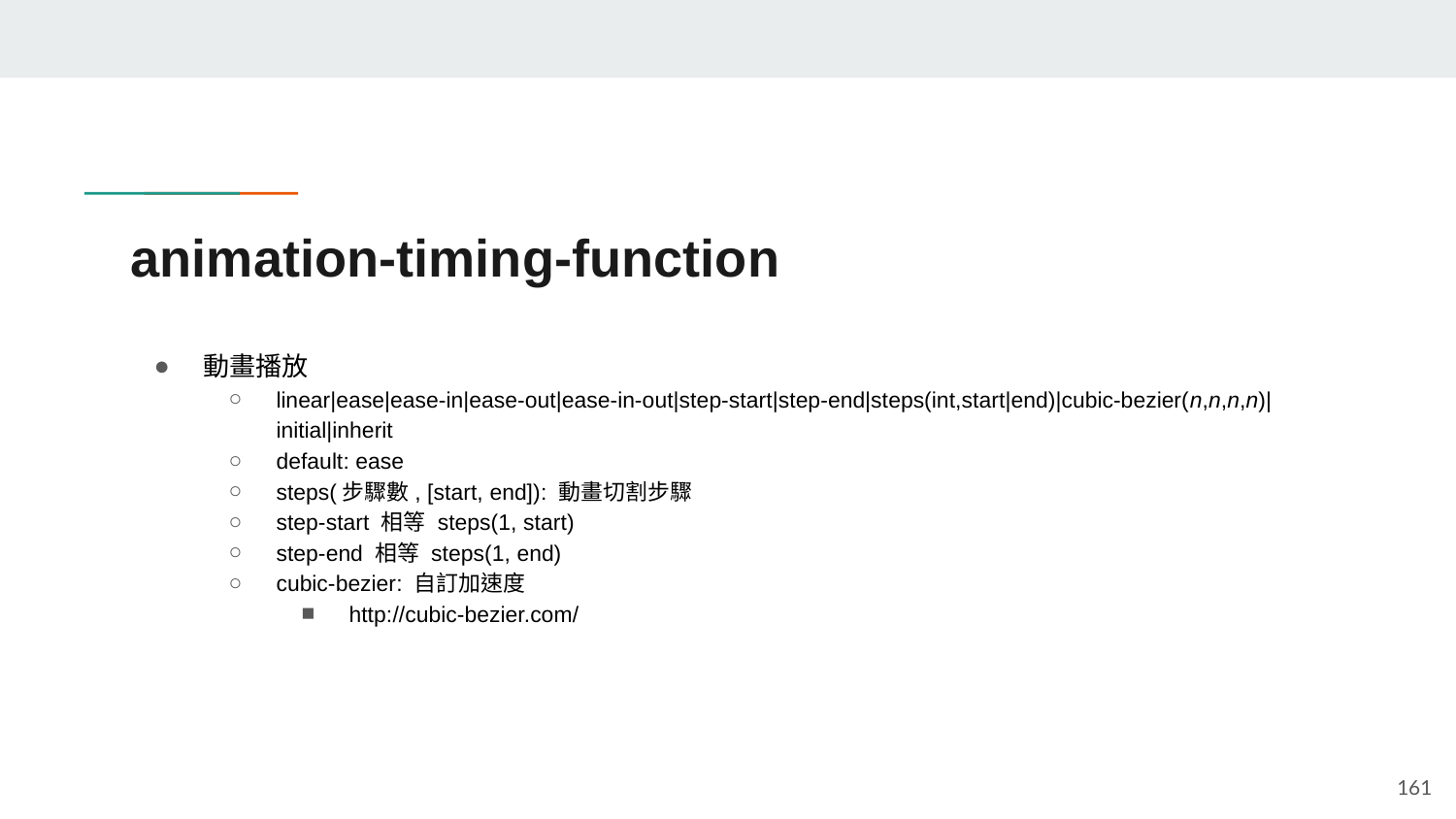

# animation-timing-function
動畫播放
linear|ease|ease-in|ease-out|ease-in-out|step-start|step-end|steps(int,start|end)|cubic-bezier(n,n,n,n)|initial|inherit
default: ease
steps(步驟數, [start, end]): 動畫切割步驟
step-start 相等 steps(1, start)
step-end 相等 steps(1, end)
cubic-bezier: 自訂加速度
http://cubic-bezier.com/

161